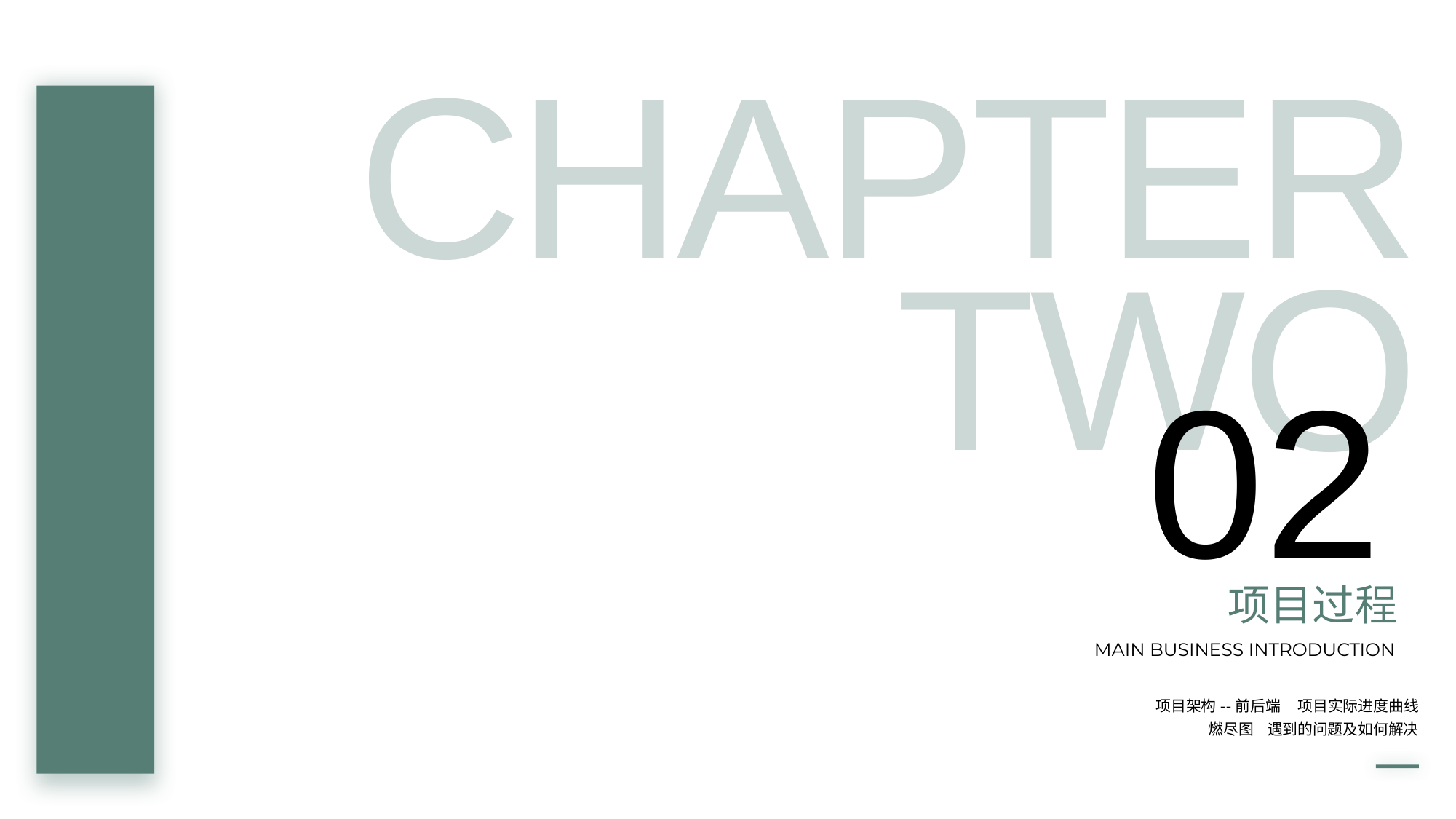

CHAPTER
TWO
02
项目过程
MAIN BUSINESS INTRODUCTION
项目架构--前后端     项目实际进度曲线
燃尽图    遇到的问题及如何解决